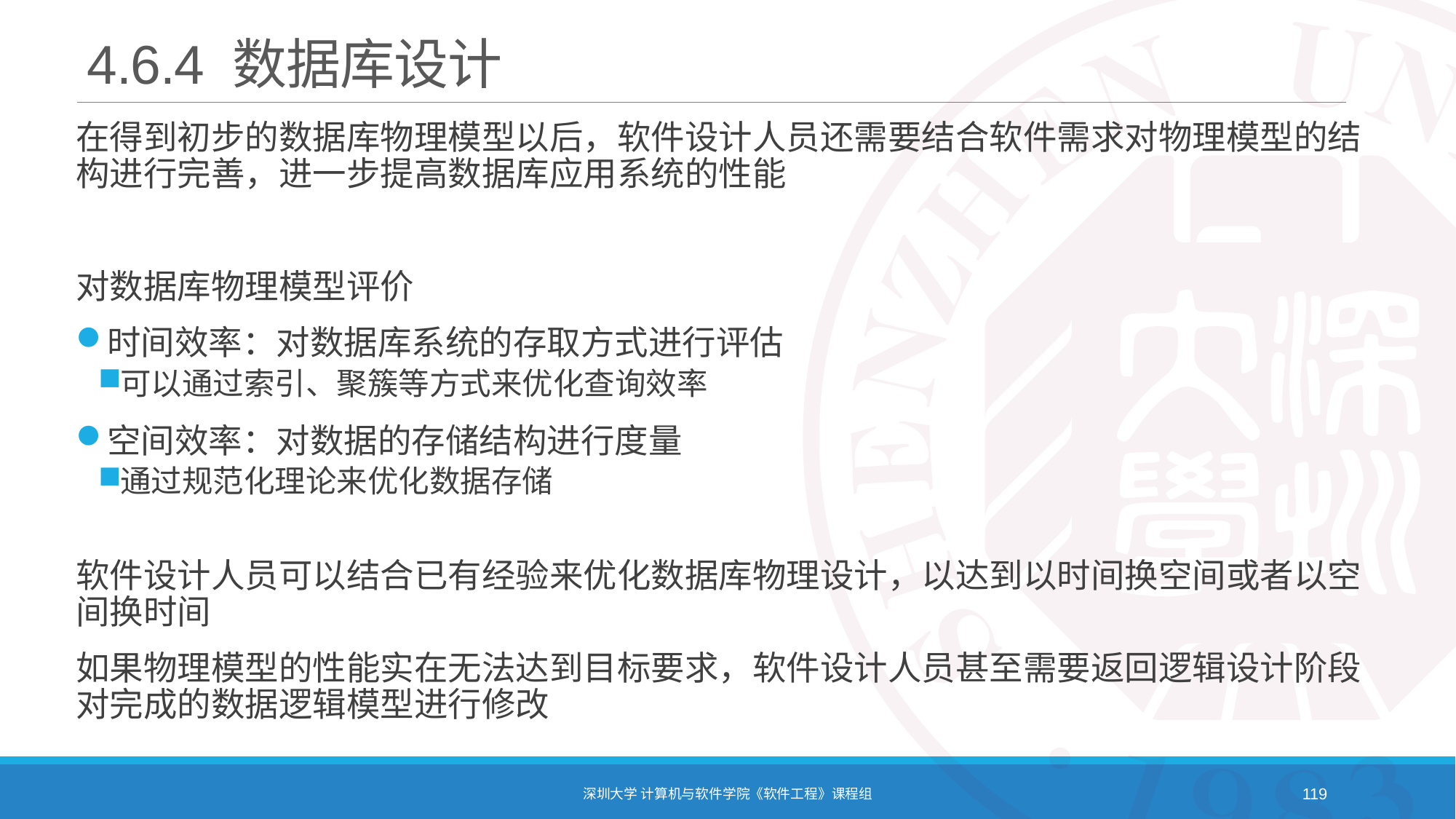

# 4.6.4 数据库设计
在得到初步的数据库物理模型以后，软件设计人员还需要结合软件需求对物理模型的结构进行完善，进一步提高数据库应用系统的性能

对数据库物理模型评价
时间效率：对数据库系统的存取方式进行评估
可以通过索引、聚簇等方式来优化查询效率
空间效率：对数据的存储结构进行度量
通过规范化理论来优化数据存储
软件设计人员可以结合已有经验来优化数据库物理设计，以达到以时间换空间或者以空间换时间
如果物理模型的性能实在无法达到目标要求，软件设计人员甚至需要返回逻辑设计阶段对完成的数据逻辑模型进行修改

深圳大学 计算机与软件学院《软件工程》课程组
119